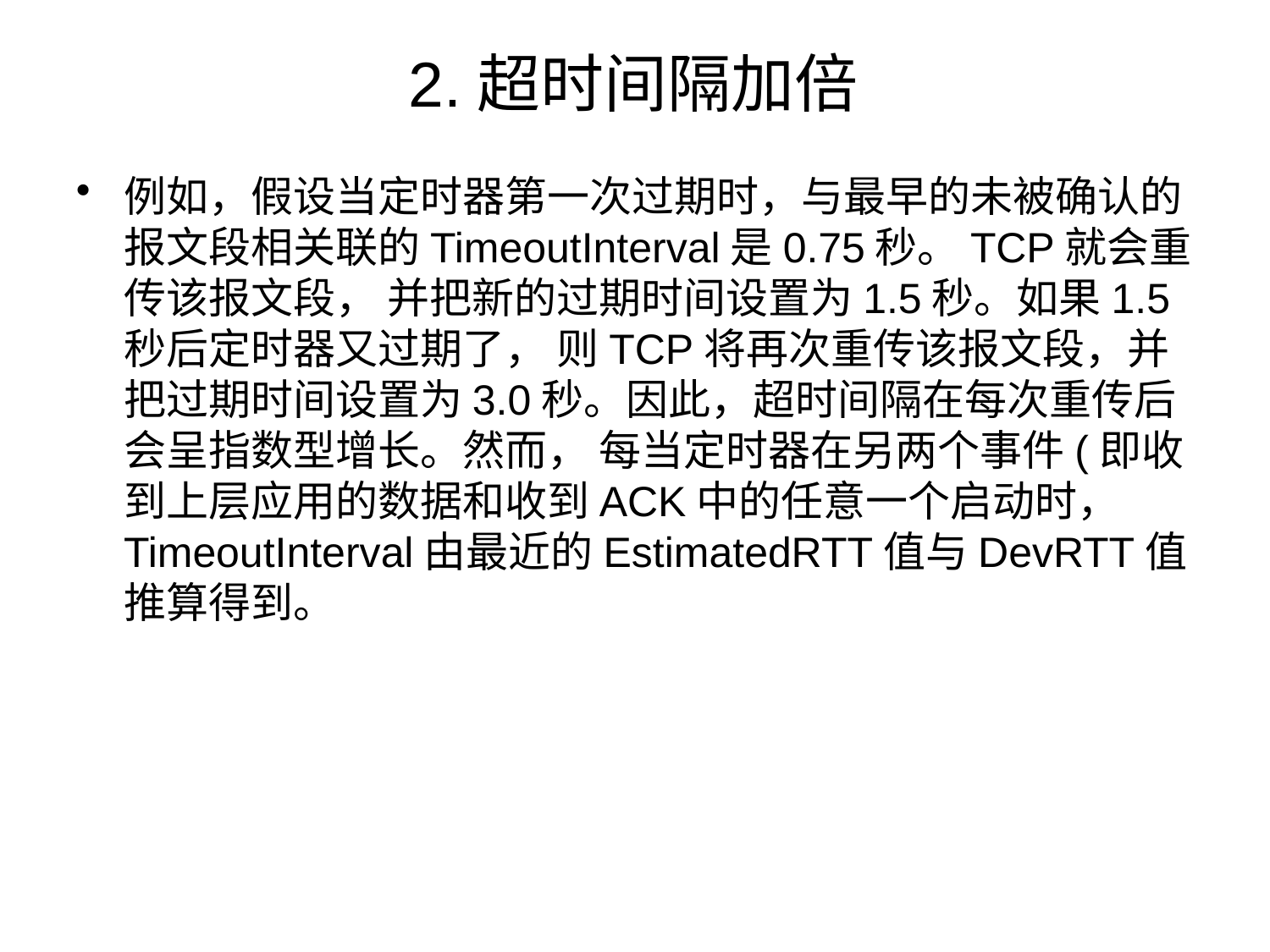

# 2.超时间隔加倍
例如，假设当定时器第一次过期时，与最早的未被确认的报文段相关联的TimeoutInterval是0.75秒。TCP就会重传该报文段， 并把新的过期时间设置为1.5秒。如果1.5秒后定时器又过期了， 则TCP将再次重传该报文段，并把过期时间设置为3.0秒。因此，超时间隔在每次重传后会呈指数型增长。然而， 每当定时器在另两个事件(即收到上层应用的数据和收到ACK中的任意一个启动时， TimeoutInterval由最近的EstimatedRTT值与DevRTT值推算得到。